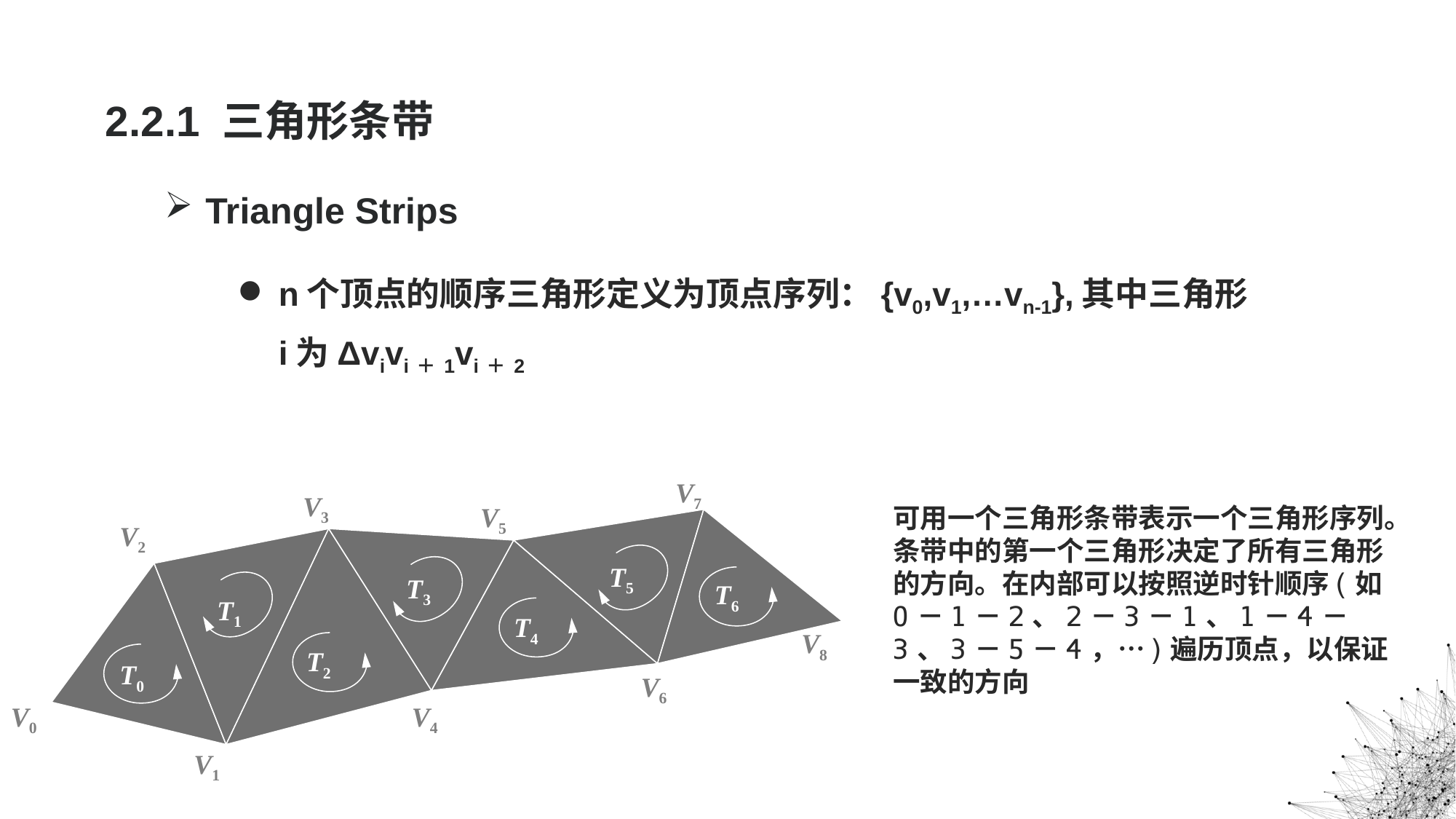

# 2.2.1 三角形条带
Triangle Strips
n个顶点的顺序三角形定义为顶点序列：{v0,v1,…vn-1},其中三角形i为Δvivi＋1vi＋2

V7
V3
V5

V2
T5
T3
T6
T1
T4
V8
T2
T0
V6
V0
V4
V1
可用一个三角形条带表示一个三角形序列。条带中的第一个三角形决定了所有三角形的方向。在内部可以按照逆时针顺序(如0－1－2、2－3－1、1－4－3、3－5－4，…)遍历顶点，以保证一致的方向